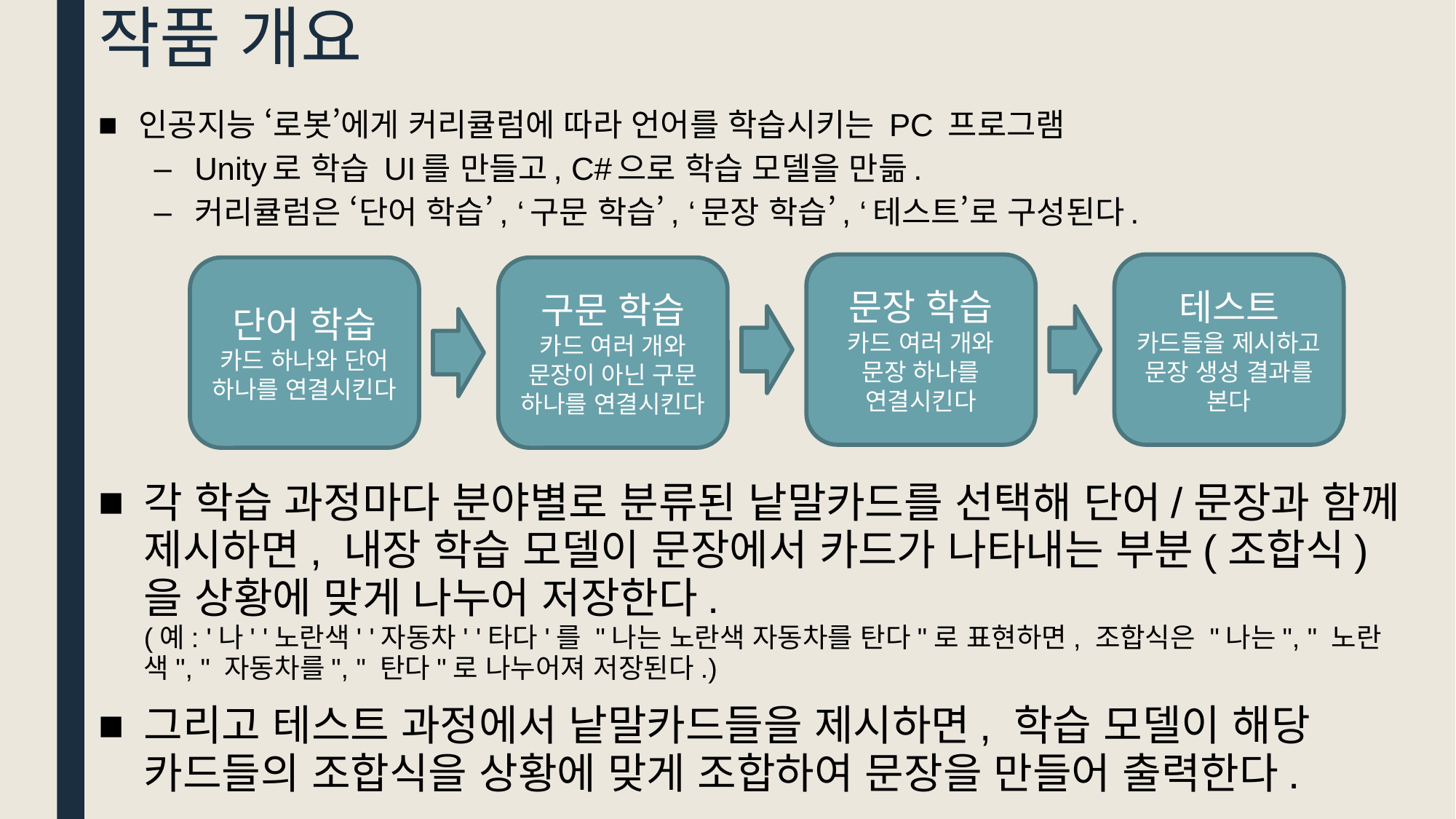

# 작품 개요
인공지능 ‘로봇’에게 커리큘럼에 따라 언어를 학습시키는 PC 프로그램
Unity로 학습 UI를 만들고, C#으로 학습 모델을 만듦.
커리큘럼은 ‘단어 학습’, ‘구문 학습’, ‘문장 학습’, ‘테스트’로 구성된다.
문장 학습
카드 여러 개와 문장 하나를 연결시킨다
테스트
카드들을 제시하고 문장 생성 결과를 본다
단어 학습
카드 하나와 단어 하나를 연결시킨다
구문 학습
카드 여러 개와 문장이 아닌 구문 하나를 연결시킨다

각 학습 과정마다 분야별로 분류된 낱말카드를 선택해 단어/문장과 함께 제시하면, 내장 학습 모델이 문장에서 카드가 나타내는 부분(조합식)을 상황에 맞게 나누어 저장한다.
(예: '나' '노란색' '자동차' '타다'를 "나는 노란색 자동차를 탄다"로 표현하면, 조합식은 "나는", " 노란색", " 자동차를", " 탄다"로 나누어져 저장된다.)
그리고 테스트 과정에서 낱말카드들을 제시하면, 학습 모델이 해당 카드들의 조합식을 상황에 맞게 조합하여 문장을 만들어 출력한다.